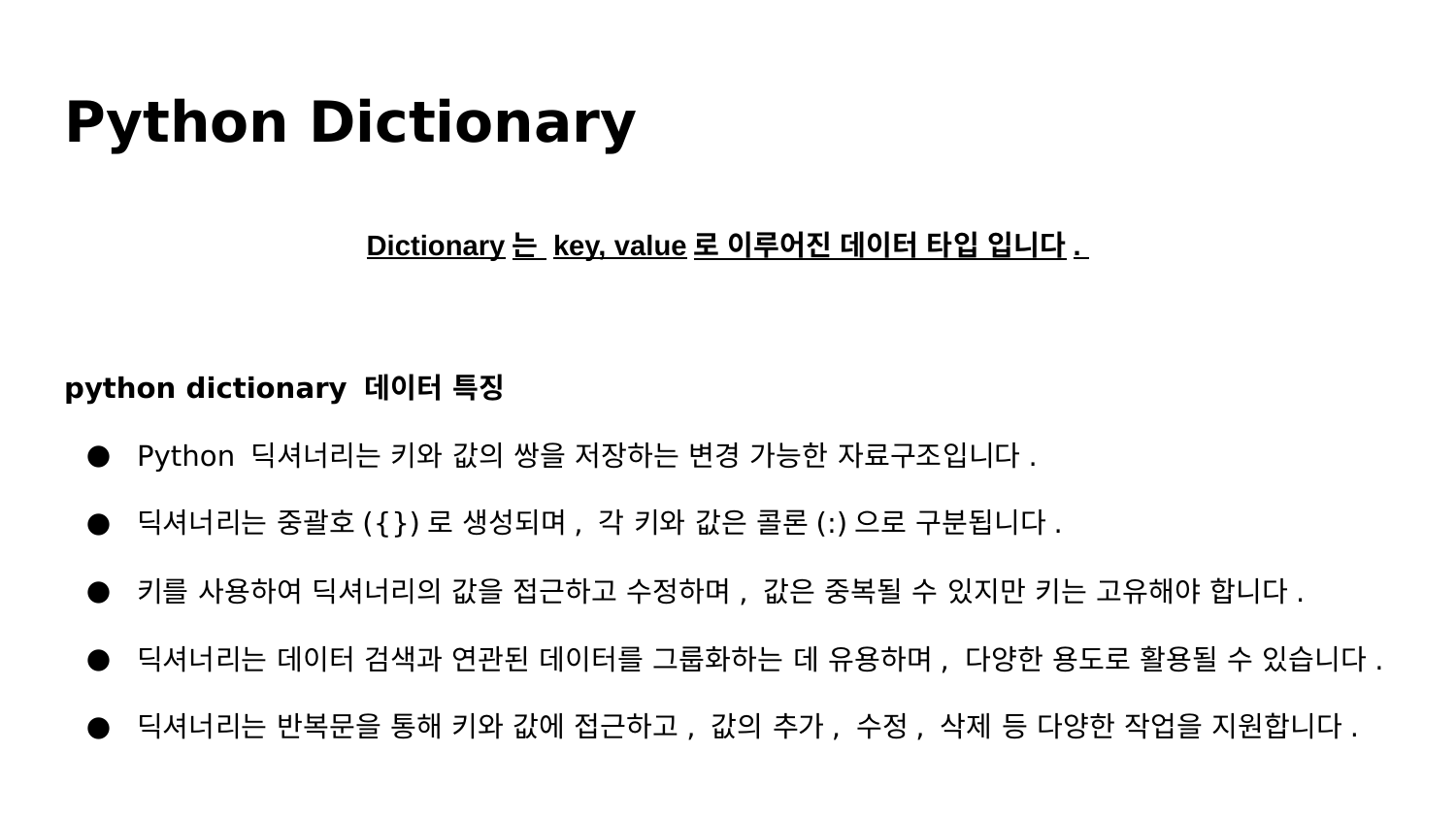

# Python Dictionary
Dictionary는 key, value로 이루어진 데이터 타입 입니다.
python dictionary 데이터 특징
Python 딕셔너리는 키와 값의 쌍을 저장하는 변경 가능한 자료구조입니다.
딕셔너리는 중괄호({})로 생성되며, 각 키와 값은 콜론(:)으로 구분됩니다.
키를 사용하여 딕셔너리의 값을 접근하고 수정하며, 값은 중복될 수 있지만 키는 고유해야 합니다.
딕셔너리는 데이터 검색과 연관된 데이터를 그룹화하는 데 유용하며, 다양한 용도로 활용될 수 있습니다.
딕셔너리는 반복문을 통해 키와 값에 접근하고, 값의 추가, 수정, 삭제 등 다양한 작업을 지원합니다.